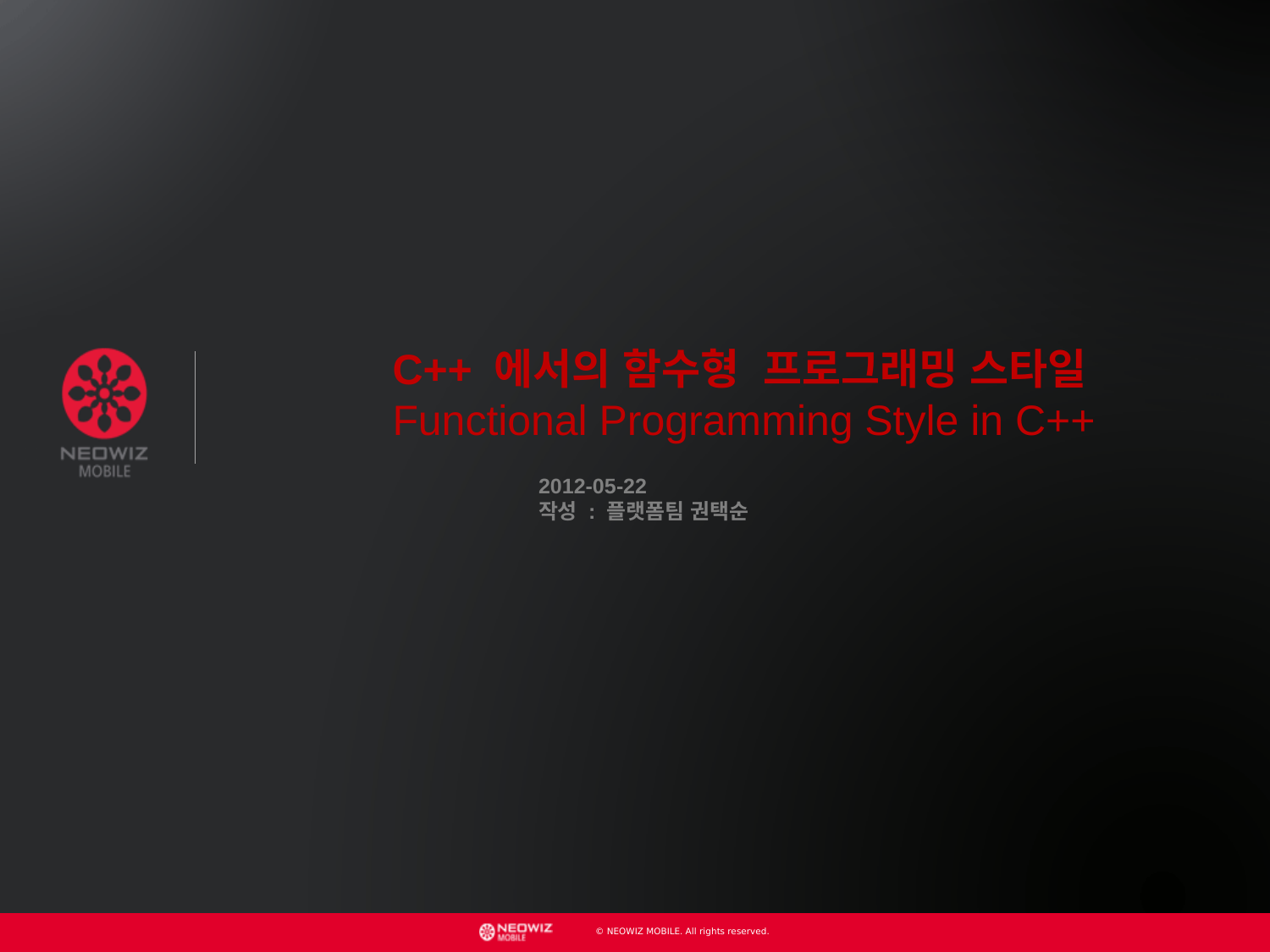

C++ 에서의 함수형  프로그래밍 스타일
Functional Programming Style in C++
2012-05-22
작성 : 플랫폼팀 권택순